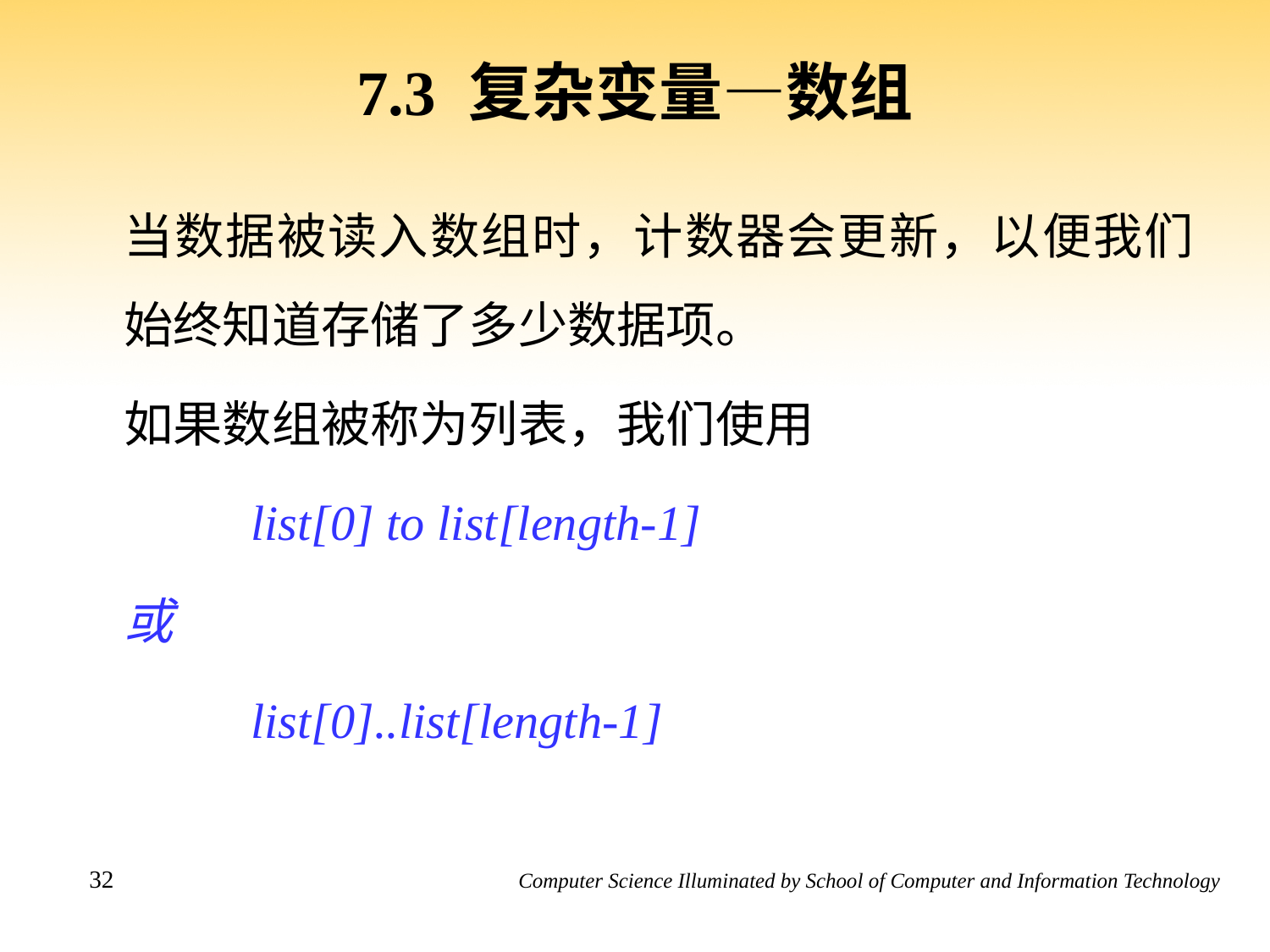

7.3 复杂变量—数组
当数据被读入数组时，计数器会更新，以便我们始终知道存储了多少数据项。
如果数组被称为列表，我们使用
	list[0] to list[length-1]
或
	list[0]..list[length-1]

32